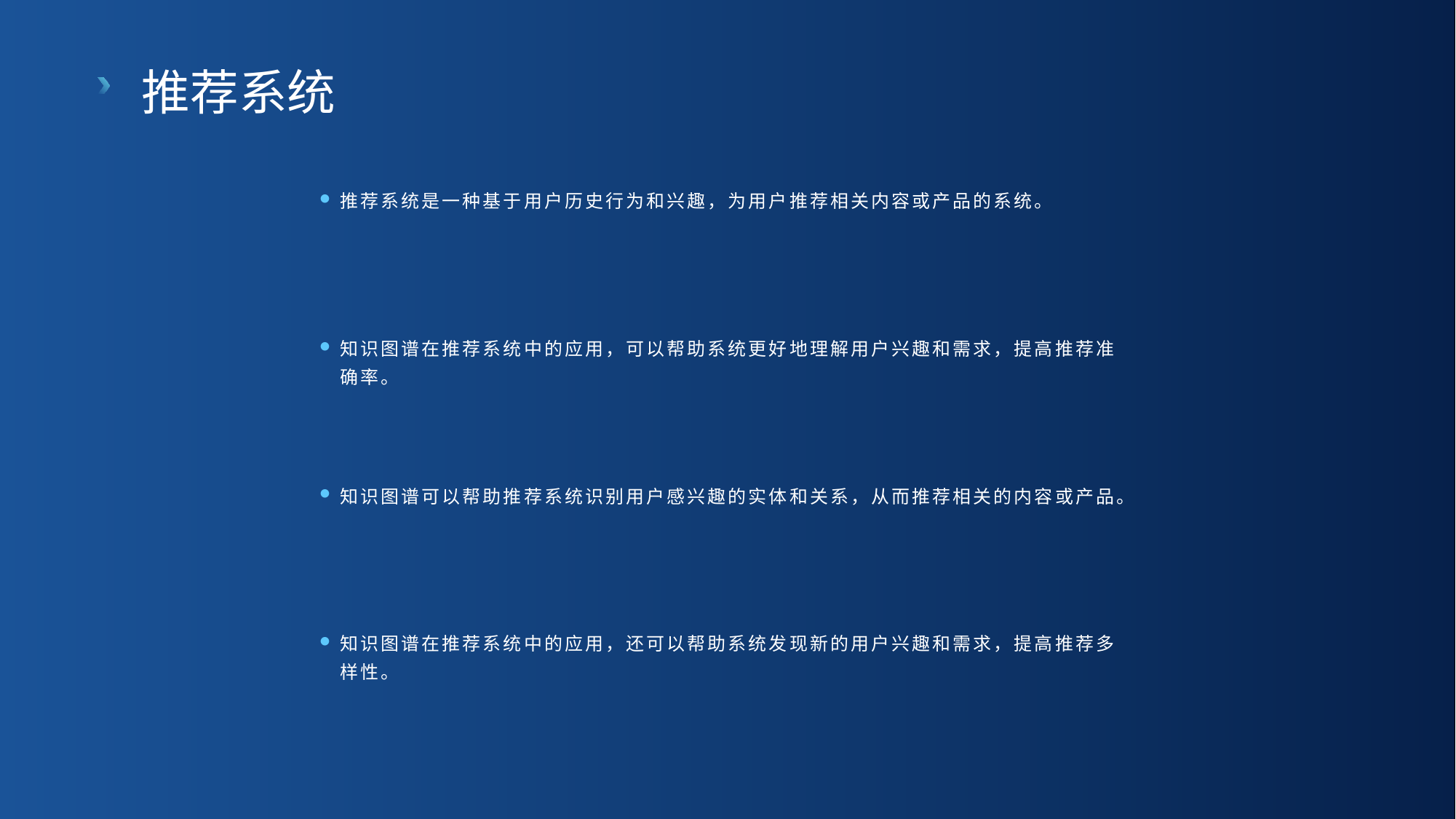

推荐系统
推荐系统是一种基于用户历史行为和兴趣，为用户推荐相关内容或产品的系统。
知识图谱在推荐系统中的应用，可以帮助系统更好地理解用户兴趣和需求，提高推荐准确率。
知识图谱可以帮助推荐系统识别用户感兴趣的实体和关系，从而推荐相关的内容或产品。
知识图谱在推荐系统中的应用，还可以帮助系统发现新的用户兴趣和需求，提高推荐多样性。